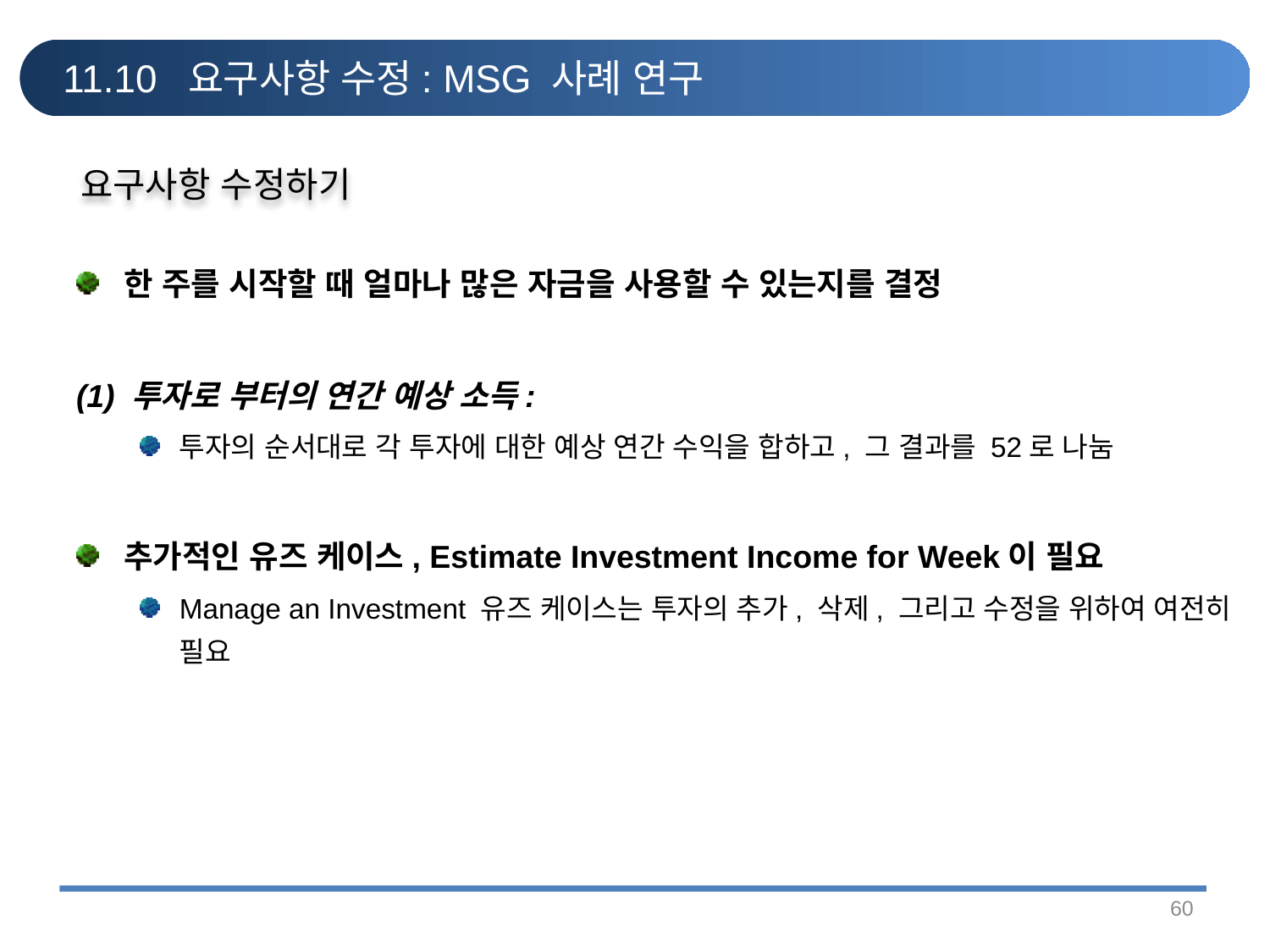

# 11.10  요구사항 수정: MSG 사례 연구
요구사항 수정하기
한 주를 시작할 때 얼마나 많은 자금을 사용할 수 있는지를 결정

(1) 투자로 부터의 연간 예상 소득:
투자의 순서대로 각 투자에 대한 예상 연간 수익을 합하고, 그 결과를 52로 나눔

추가적인 유즈 케이스, Estimate Investment Income for Week이 필요
Manage an Investment 유즈 케이스는 투자의 추가, 삭제, 그리고 수정을 위하여 여전히 필요
60